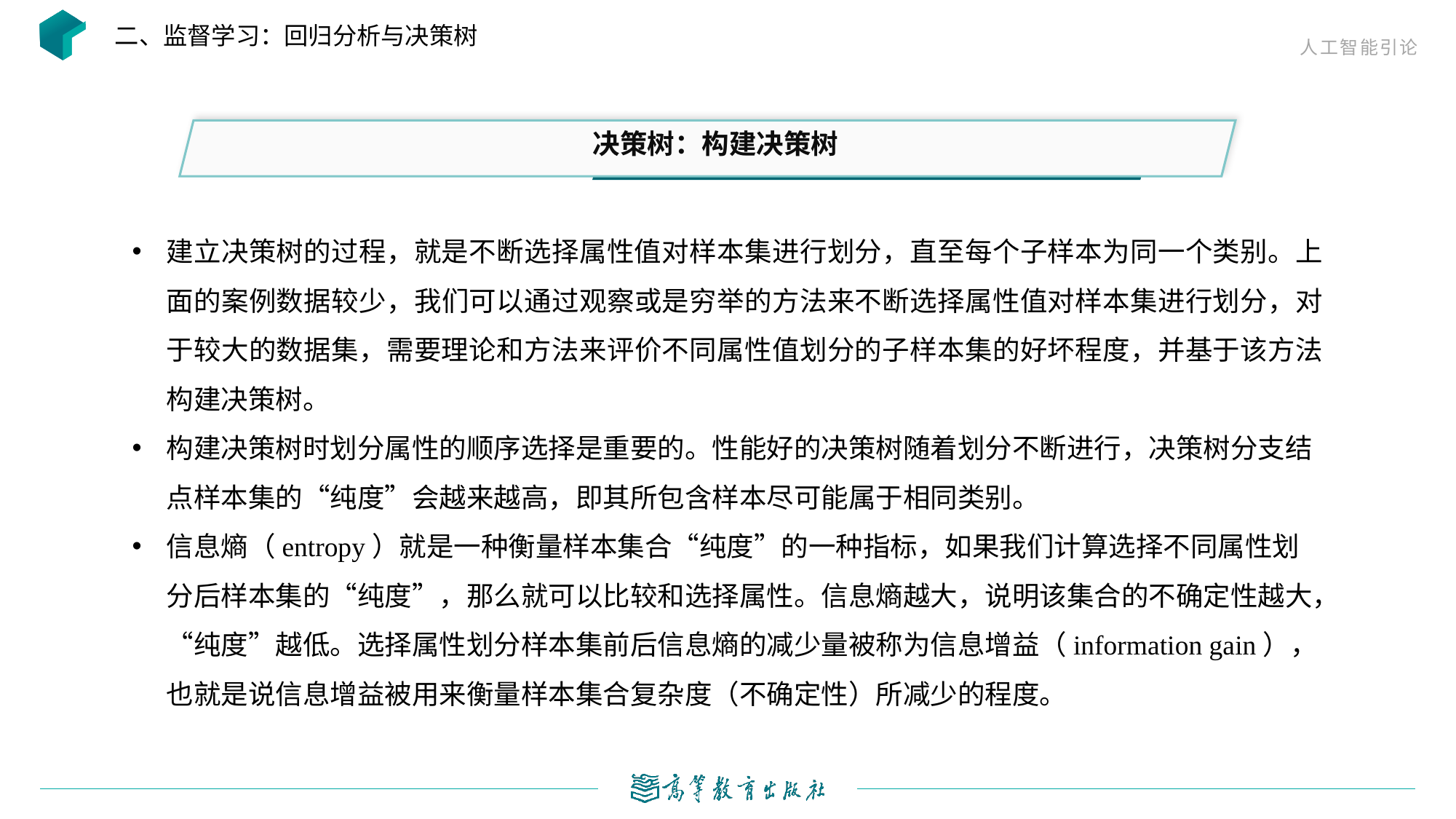

二、监督学习：回归分析与决策树

决策树：构建决策树

建立决策树的过程，就是不断选择属性值对样本集进行划分，直至每个子样本为同一个类别。上面的案例数据较少，我们可以通过观察或是穷举的方法来不断选择属性值对样本集进行划分，对于较大的数据集，需要理论和方法来评价不同属性值划分的子样本集的好坏程度，并基于该方法构建决策树。
构建决策树时划分属性的顺序选择是重要的。性能好的决策树随着划分不断进行，决策树分支结点样本集的“纯度”会越来越高，即其所包含样本尽可能属于相同类别。
信息熵（entropy）就是一种衡量样本集合“纯度”的一种指标，如果我们计算选择不同属性划分后样本集的“纯度”，那么就可以比较和选择属性。信息熵越大，说明该集合的不确定性越大，“纯度”越低。选择属性划分样本集前后信息熵的减少量被称为信息增益（information gain），也就是说信息增益被用来衡量样本集合复杂度（不确定性）所减少的程度。